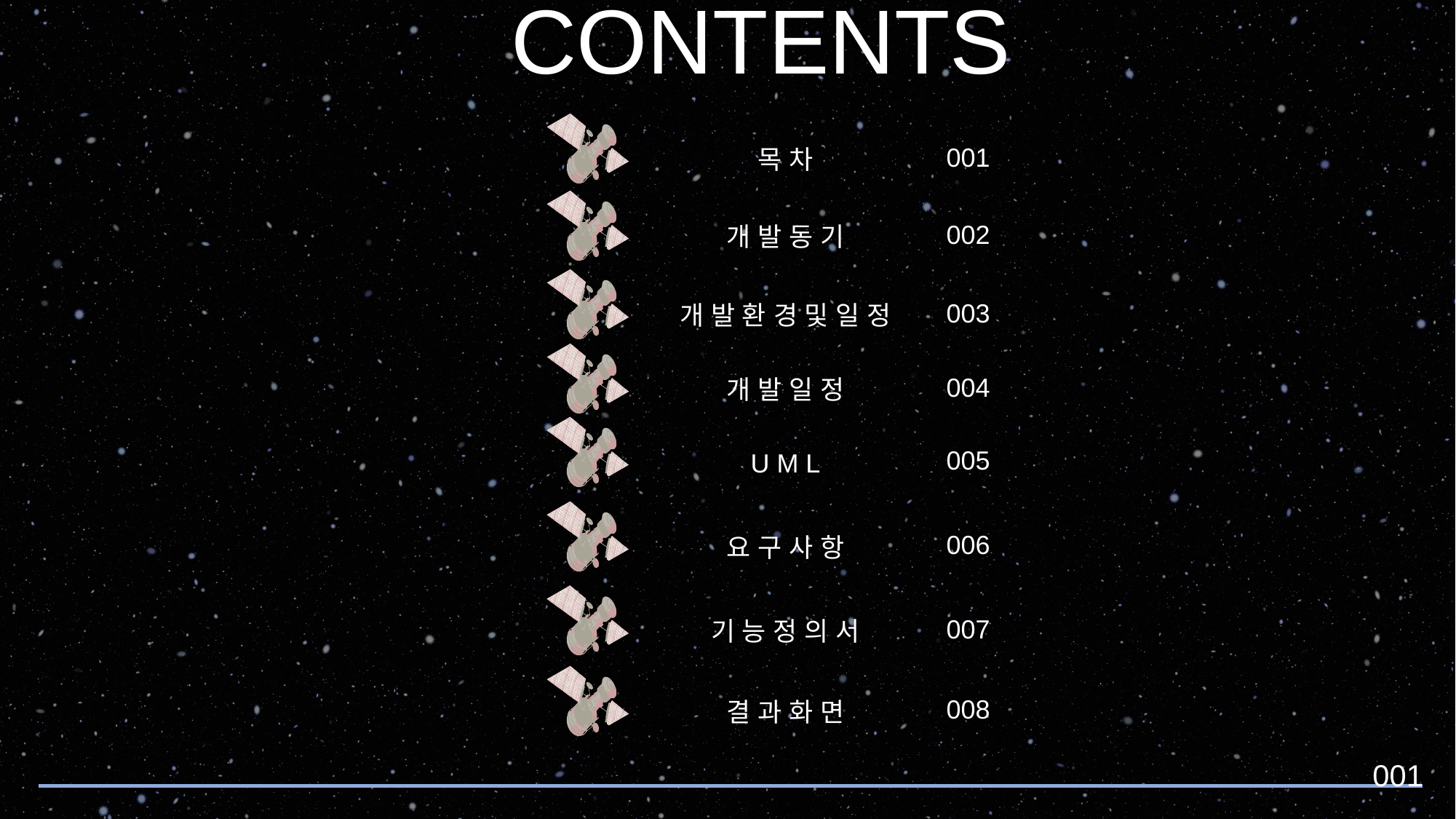

CONTENTS

001
목 차

002
개 발 동 기

003
개 발 환 경 및 일 정

004
개 발 일 정

005
U M L

006
요 구 사 항

007
기 능 정 의 서

001
008
결 과 화 면